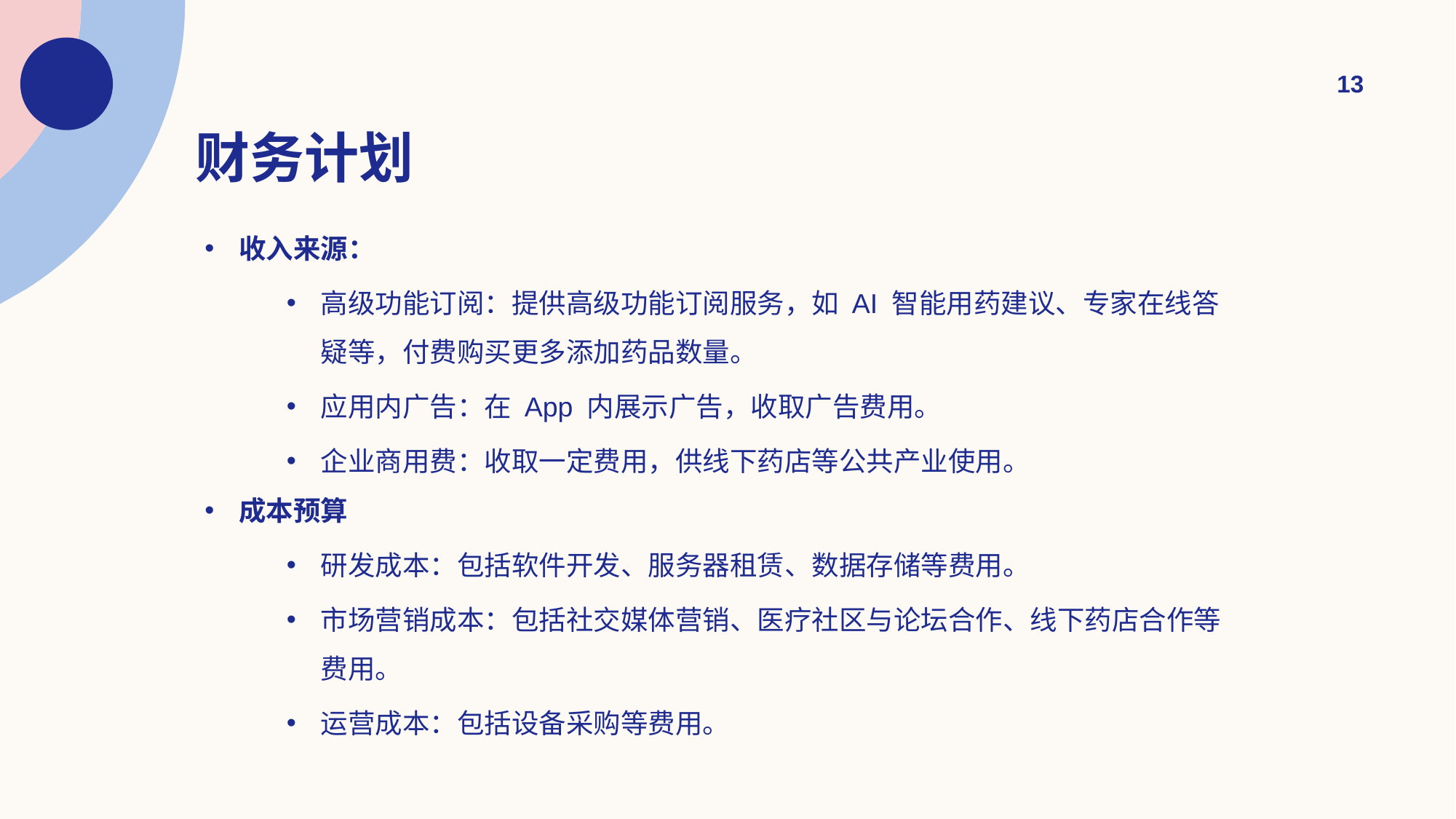

13
# 财务计划
收入来源：
高级功能订阅：提供高级功能订阅服务，如 AI 智能用药建议、专家在线答疑等，付费购买更多添加药品数量。
应用内广告：在 App 内展示广告，收取广告费用。
企业商用费：收取一定费用，供线下药店等公共产业使用。
成本预算
研发成本：包括软件开发、服务器租赁、数据存储等费用。
市场营销成本：包括社交媒体营销、医疗社区与论坛合作、线下药店合作等费用。
运营成本：包括设备采购等费用。